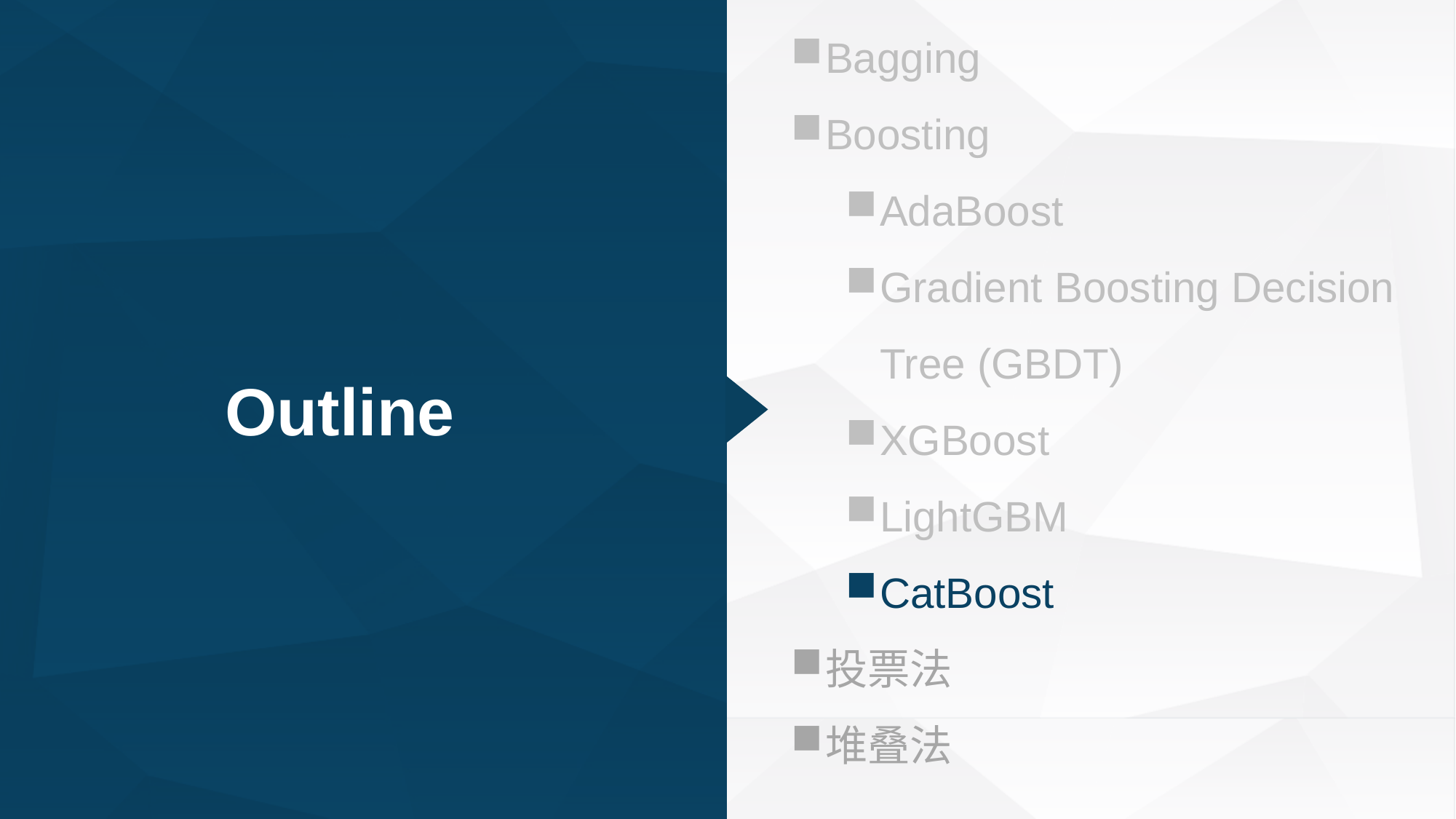

Bagging
Boosting
AdaBoost
Gradient Boosting Decision Tree (GBDT)
XGBoost
LightGBM
CatBoost
投票法
堆叠法

Outline